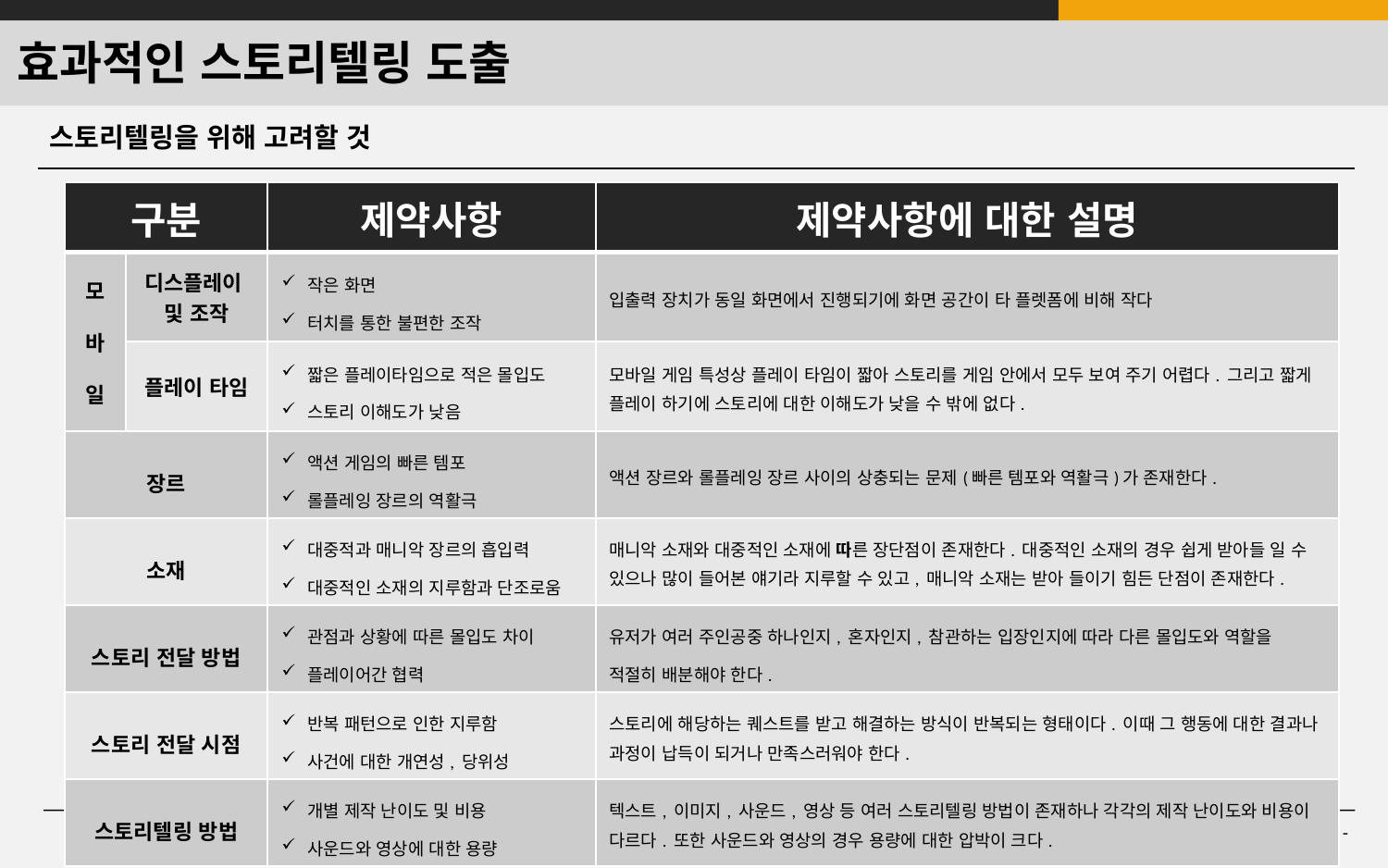

옆에 내용은 읽어봐라~ 라고 설명하기 보다는 핵심적인 부분만 전달 발표를 통해서 전달하겠다고 얘기하는 것이 좋을 것 같다.
# 효과적인 스토리텔링 도출
스토리텔링을 위해 고려할 것
| 구분 |  | 제약사항 | 제약사항에 대한 설명 |
| --- | --- | --- | --- |
| 모 바 일 | 디스플레이 및 조작 | 작은 화면 터치를 통한 불편한 조작 | 입출력 장치가 동일 화면에서 진행되기에 화면 공간이 타 플렛폼에 비해 작다 |
|  | 플레이 타임 | 짧은 플레이타임으로 적은 몰입도 스토리 이해도가 낮음 | 모바일 게임 특성상 플레이 타임이 짧아 스토리를 게임 안에서 모두 보여 주기 어렵다. 그리고 짧게 플레이 하기에 스토리에 대한 이해도가 낮을 수 밖에 없다. |
| 장르 |  | 액션 게임의 빠른 템포 롤플레잉 장르의 역활극 | 액션 장르와 롤플레잉 장르 사이의 상충되는 문제(빠른 템포와 역활극)가 존재한다. |
| 소재 |  | 대중적과 매니악 장르의 흡입력 대중적인 소재의 지루함과 단조로움 | 매니악 소재와 대중적인 소재에 따른 장단점이 존재한다. 대중적인 소재의 경우 쉽게 받아들 일 수 있으나 많이 들어본 얘기라 지루할 수 있고, 매니악 소재는 받아 들이기 힘든 단점이 존재한다. |
| 스토리 전달 방법 |  | 관점과 상황에 따른 몰입도 차이 플레이어간 협력 | 유저가 여러 주인공중 하나인지, 혼자인지, 참관하는 입장인지에 따라 다른 몰입도와 역할을 적절히 배분해야 한다. |
| 스토리 전달 시점 |  | 반복 패턴으로 인한 지루함 사건에 대한 개연성, 당위성 | 스토리에 해당하는 퀘스트를 받고 해결하는 방식이 반복되는 형태이다. 이때 그 행동에 대한 결과나 과정이 납득이 되거나 만족스러워야 한다. |
| 스토리텔링 방법 |  | 개별 제작 난이도 및 비용 사운드와 영상에 대한 용량 | 텍스트, 이미지, 사운드, 영상 등 여러 스토리텔링 방법이 존재하나 각각의 제작 난이도와 비용이 다르다. 또한 사운드와 영상의 경우 용량에 대한 압박이 크다. |